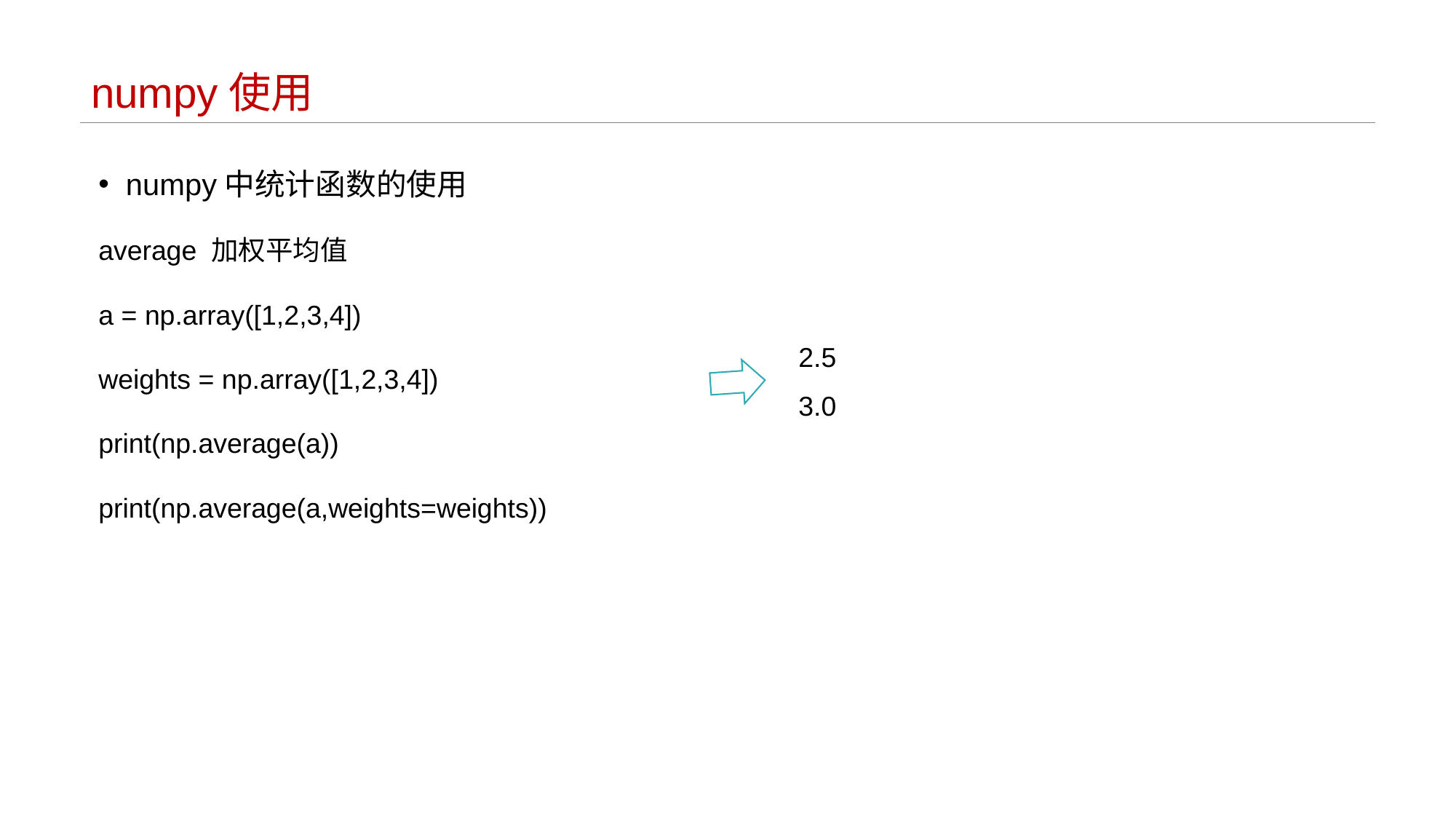

# numpy使用
numpy中统计函数的使用
average 加权平均值
a = np.array([1,2,3,4])
weights = np.array([1,2,3,4])
print(np.average(a))
print(np.average(a,weights=weights))
2.5
3.0